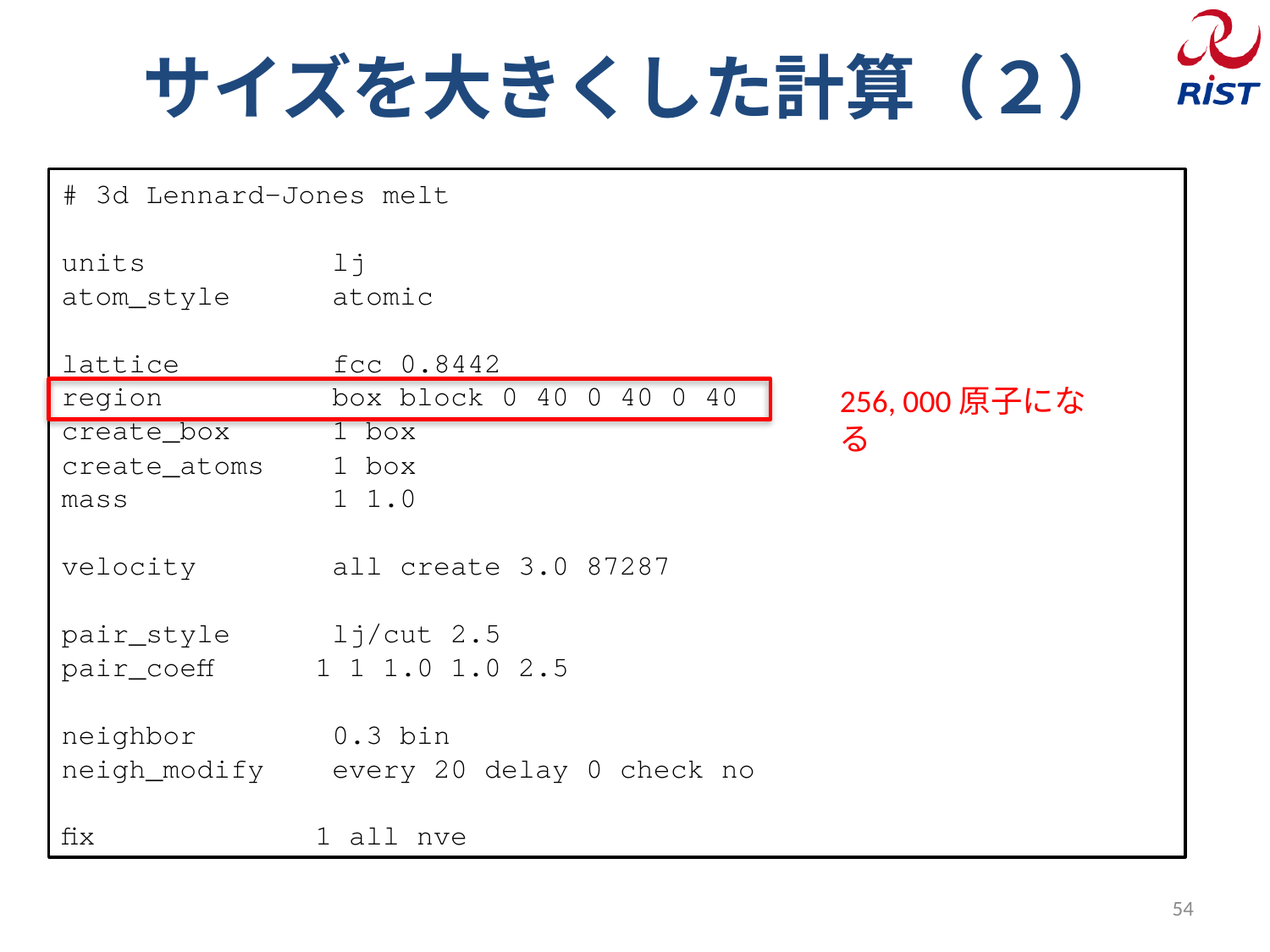

# サイズを大きくした計算（２）
# 3d Lennard-Jones melt

units           lj
atom_style      atomic

lattice         fcc 0.8442
region          box block 0 40 0 40 0 40
create_box      1 box
create_atoms    1 box
mass            1 1.0

velocity        all create 3.0 87287

pair_style      lj/cut 2.5
pair_coeff      1 1 1.0 1.0 2.5

neighbor        0.3 bin
neigh_modify    every 20 delay 0 check no

fix             1 all nve
256, 000原子になる

54